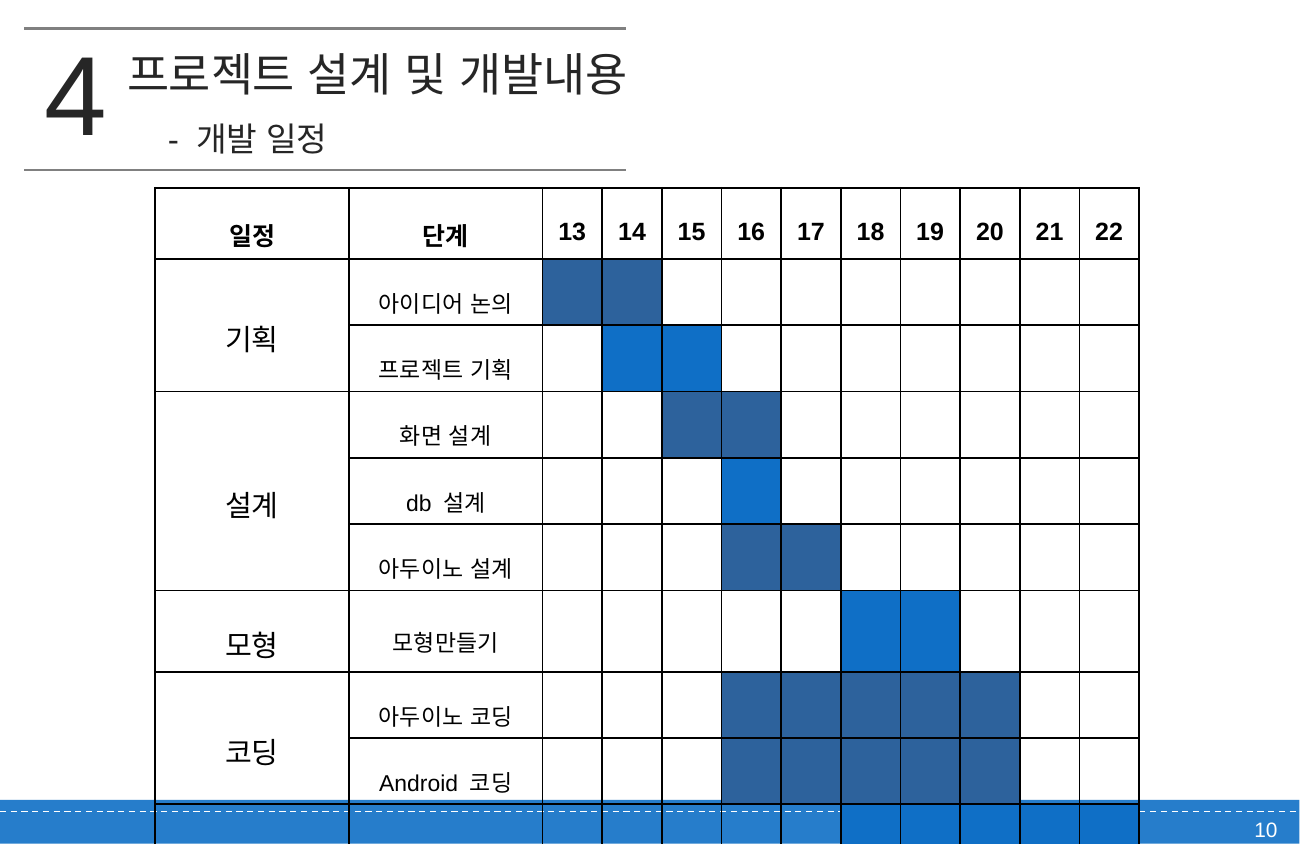

프로젝트 설계 및 개발내용
# 4
- 개발 일정
| 일정 | 단계 | 13 | 14 | 15 | 16 | 17 | 18 | 19 | 20 | 21 | 22 |
| --- | --- | --- | --- | --- | --- | --- | --- | --- | --- | --- | --- |
| 기획 | 아이디어 논의 |  |  |  |  |  |  |  |  |  |  |
|  | 프로젝트 기획 |  |  |  |  |  |  |  |  |  |  |
| 설계 | 화면 설계 |  |  |  |  |  |  |  |  |  |  |
|  | db 설계 |  |  |  |  |  |  |  |  |  |  |
|  | 아두이노 설계 |  |  |  |  |  |  |  |  |  |  |
| 모형 | 모형만들기 |  |  |  |  |  |  |  |  |  |  |
| 코딩 | 아두이노 코딩 |  |  |  |  |  |  |  |  |  |  |
|  | Android 코딩 |  |  |  |  |  |  |  |  |  |  |
| 구현 | 구현 |  |  |  |  |  |  |  |  |  |  |
10